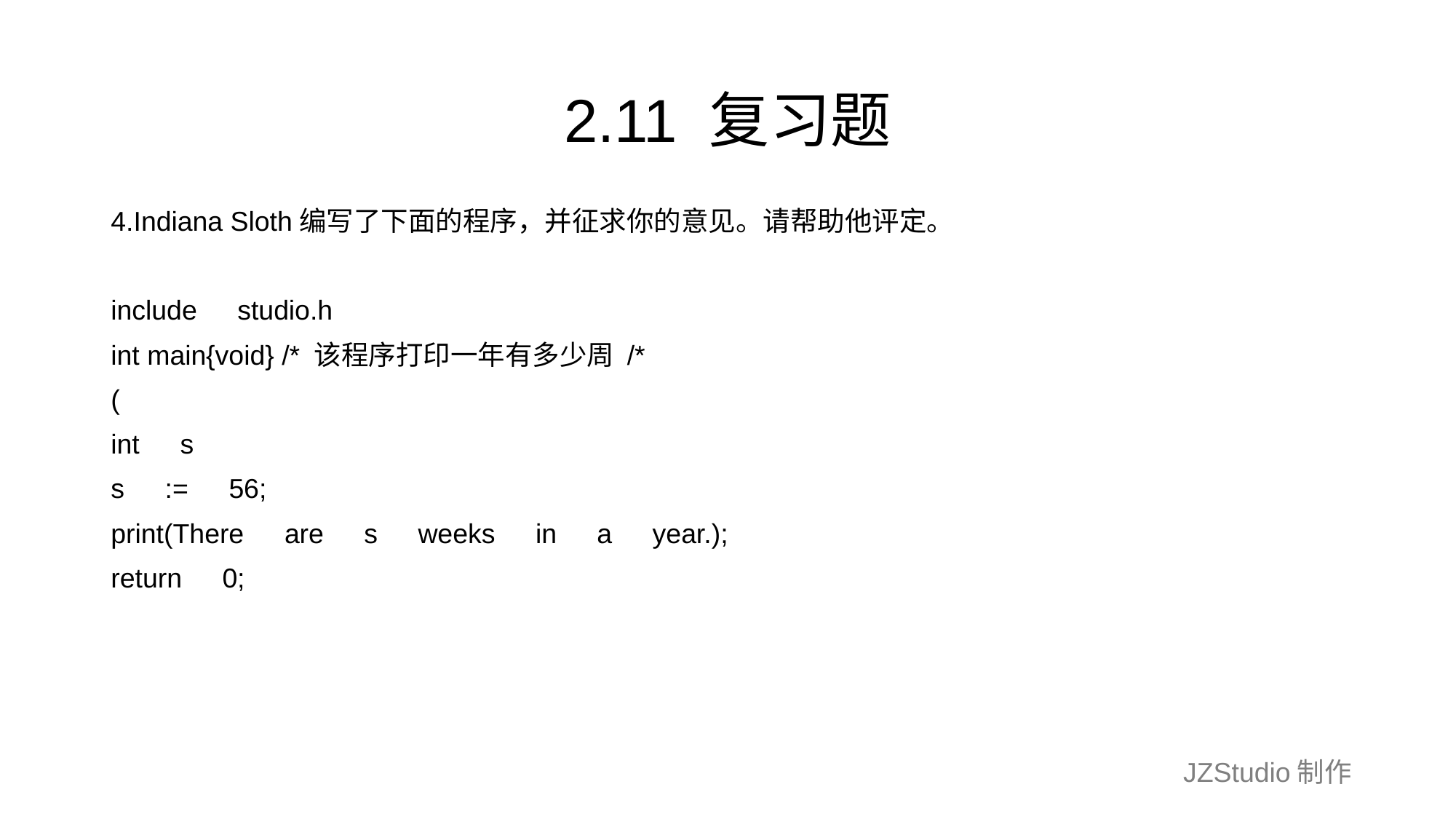

# 2.11 复习题
4.Indiana Sloth编写了下面的程序，并征求你的意见。请帮助他评定。

include　studio.h
int main{void} /* 该程序打印一年有多少周 /*
(
int　s
s　:=　56;
print(There　are　s　weeks　in　a　year.);
return　0;